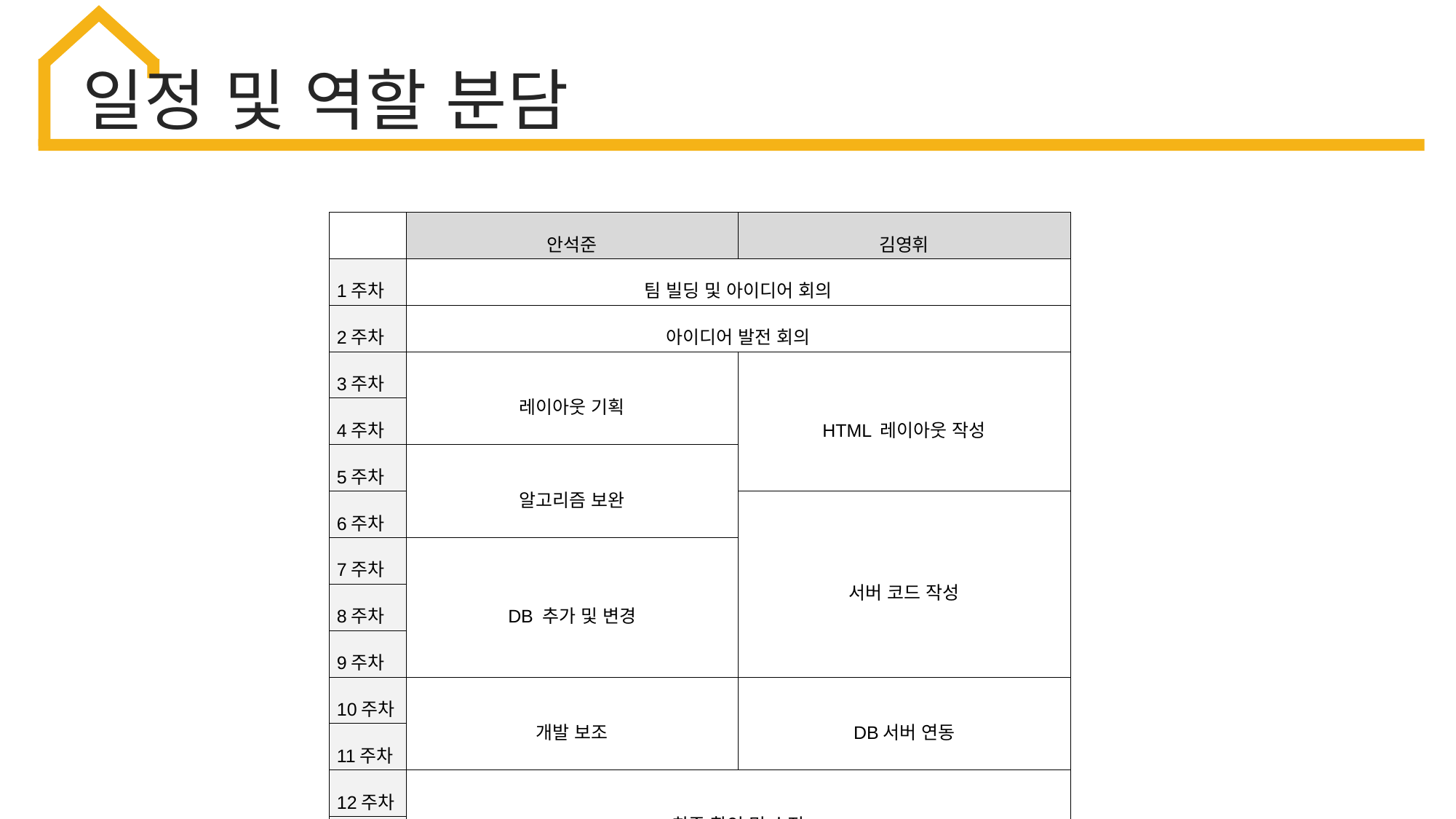

일정 및 역할 분담
|  | 안석준 | 김영휘 |
| --- | --- | --- |
| 1주차 | 팀 빌딩 및 아이디어 회의 |  |
| 2주차 | 아이디어 발전 회의 |  |
| 3주차 | 레이아웃 기획 | HTML 레이아웃 작성 |
| 4주차 |  |  |
| 5주차 | 알고리즘 보완 |  |
| 6주차 |  | 서버 코드 작성 |
| 7주차 | DB 추가 및 변경 |  |
| 8주차 |  |  |
| 9주차 |  |  |
| 10주차 | 개발 보조 | DB서버 연동 |
| 11주차 |  |  |
| 12주차 | 최종 확인 및 수정 |  |
| 13주차 |  |  |